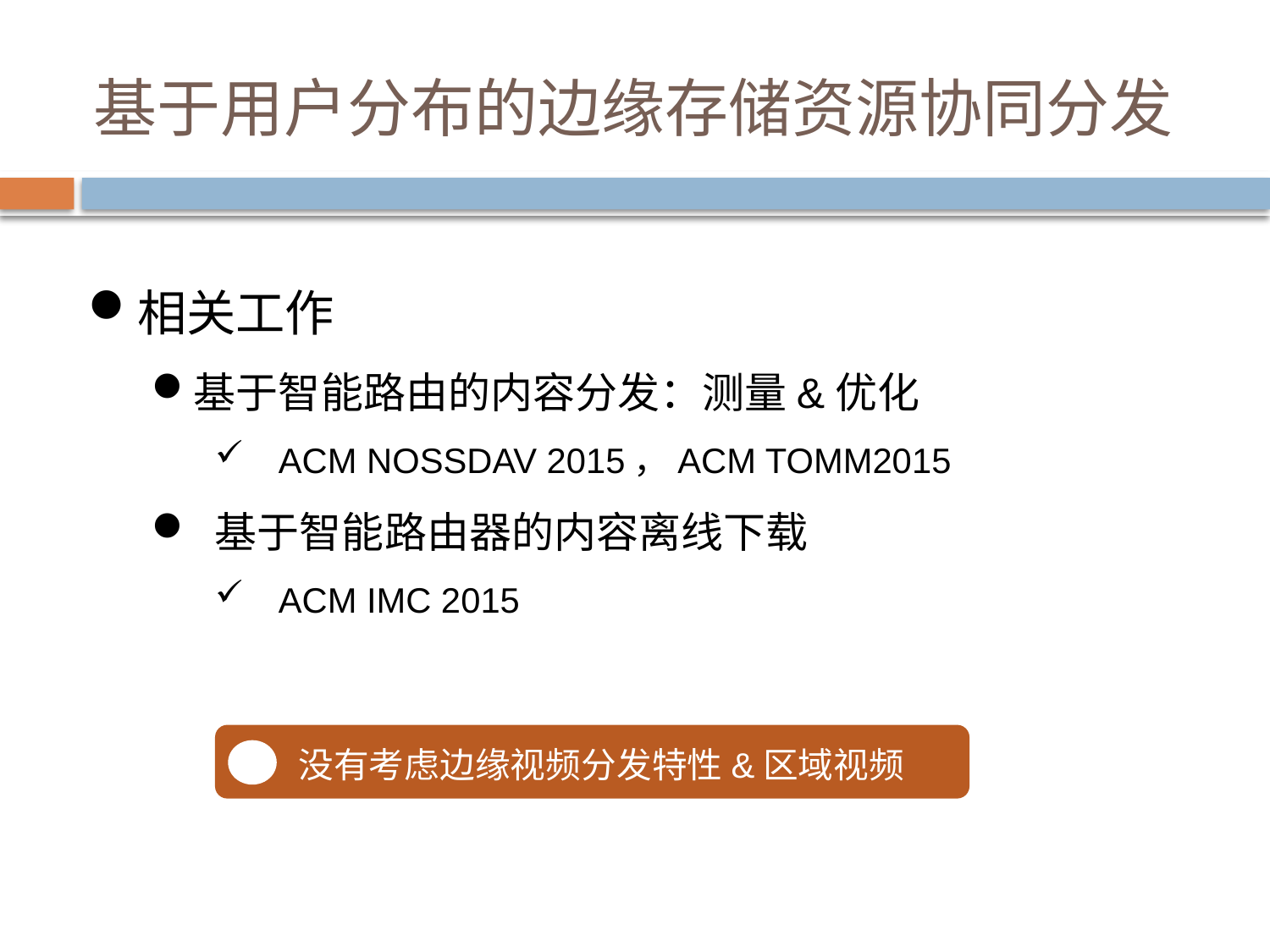

# 基于用户分布的边缘存储资源协同分发
相关工作
基于智能路由的内容分发：测量&优化
ACM NOSSDAV 2015，ACM TOMM2015
基于智能路由器的内容离线下载
ACM IMC 2015

没有考虑边缘视频分发特性&区域视频偏好